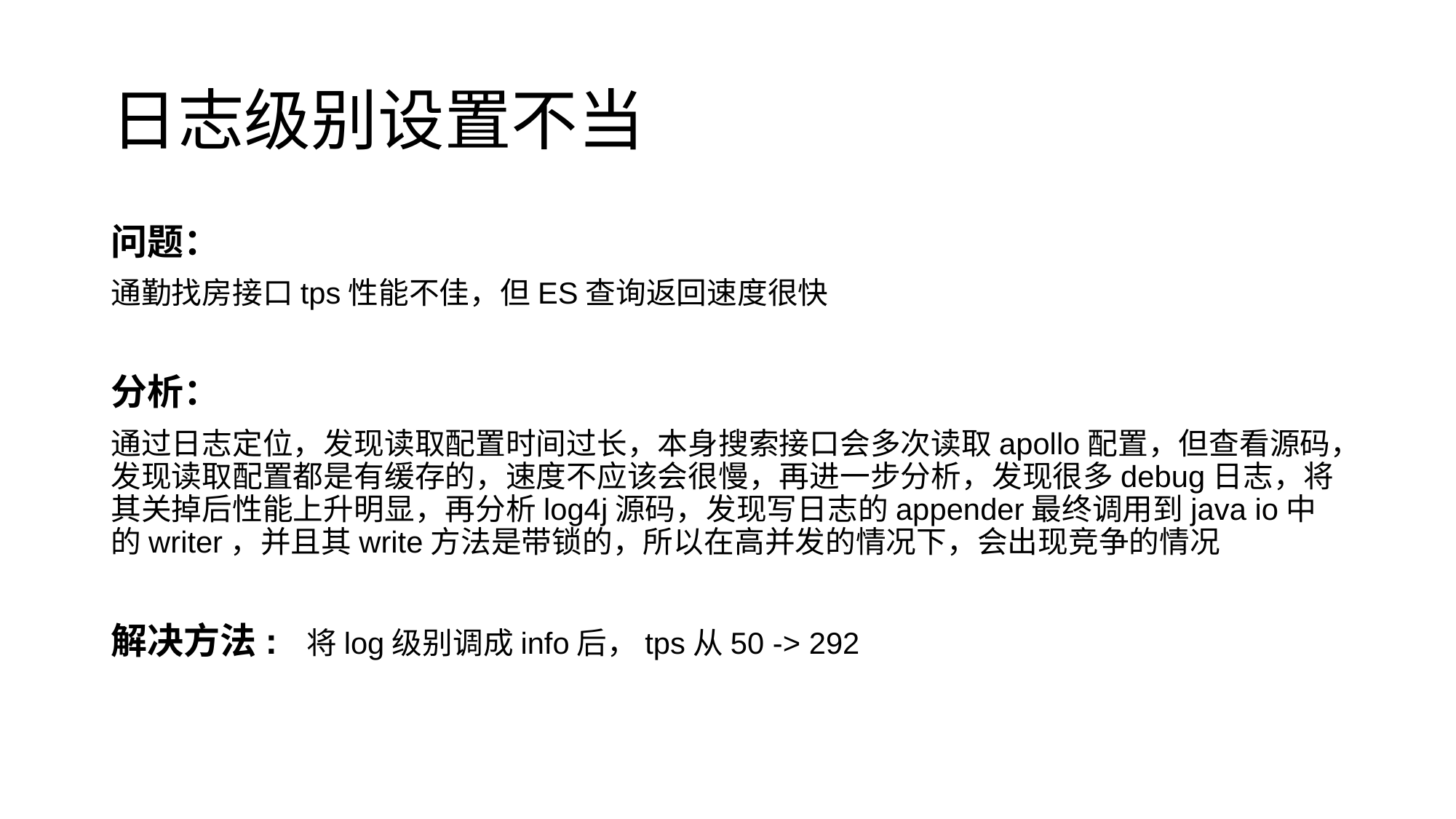

# 日志级别设置不当
问题：
通勤找房接口tps性能不佳，但ES查询返回速度很快

分析：
通过日志定位，发现读取配置时间过长，本身搜索接口会多次读取apollo配置，但查看源码，发现读取配置都是有缓存的，速度不应该会很慢，再进一步分析，发现很多debug日志，将其关掉后性能上升明显，再分析log4j源码，发现写日志的appender最终调用到java io中的writer，并且其write方法是带锁的，所以在高并发的情况下，会出现竞争的情况

解决方法:  将log级别调成info后，tps从50 -> 292